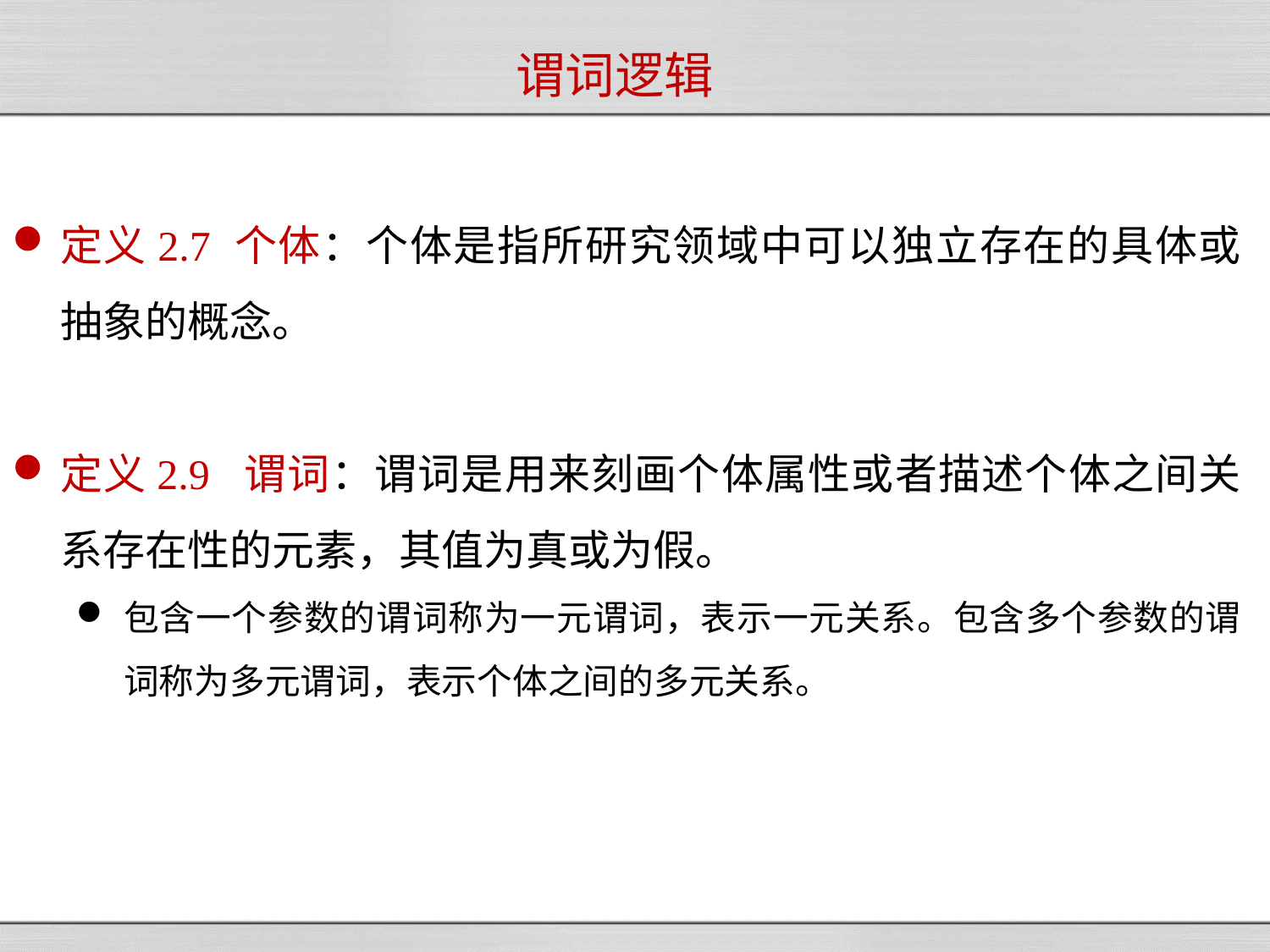

# 谓词逻辑
定义2.7 个体：个体是指所研究领域中可以独立存在的具体或抽象的概念。

定义2.9  谓词：谓词是用来刻画个体属性或者描述个体之间关系存在性的元素，其值为真或为假。
包含一个参数的谓词称为一元谓词，表示一元关系。包含多个参数的谓词称为多元谓词，表示个体之间的多元关系。